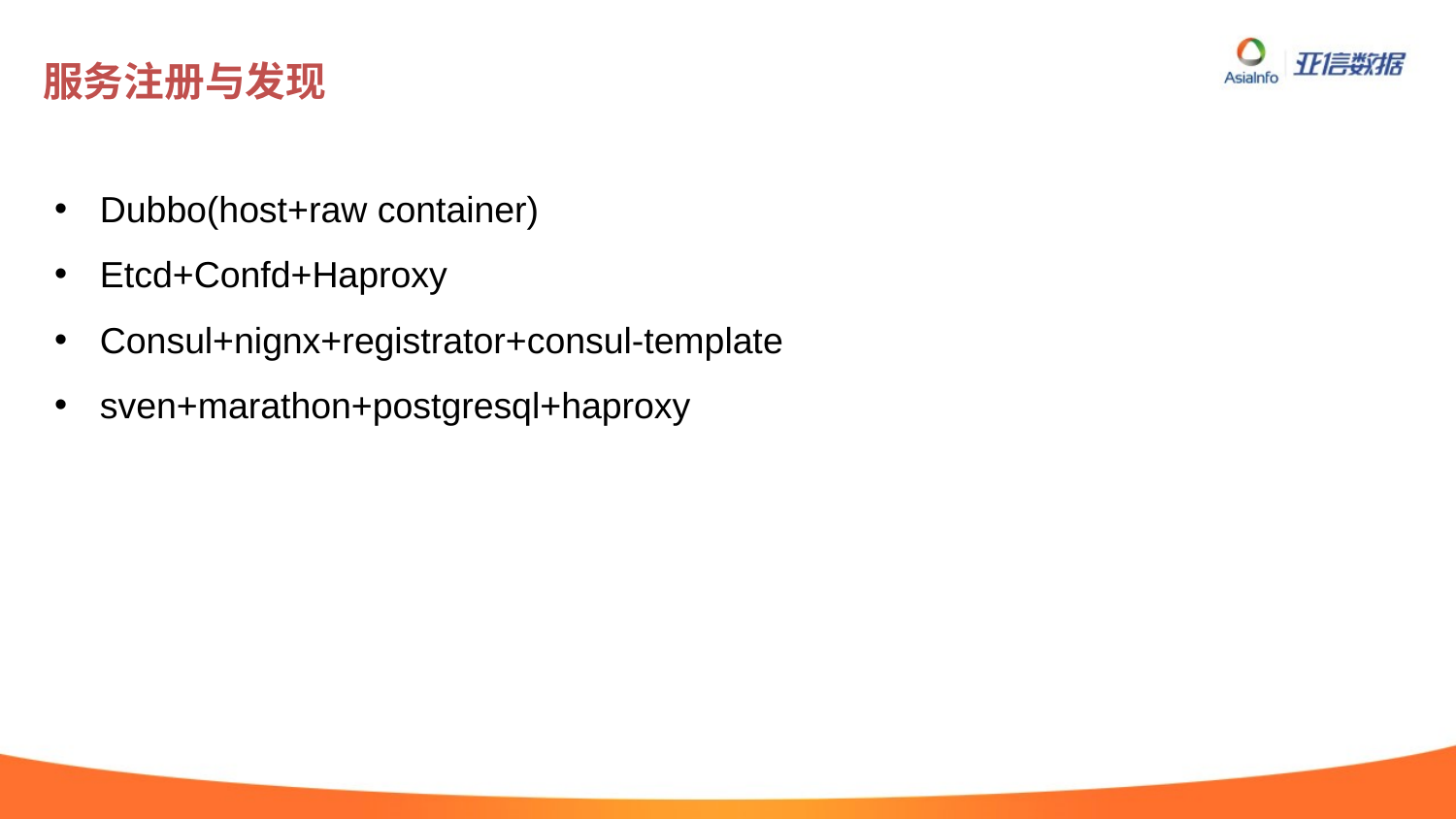

# 服务注册与发现
Dubbo(host+raw container)
Etcd+Confd+Haproxy
Consul+nignx+registrator+consul-template
sven+marathon+postgresql+haproxy